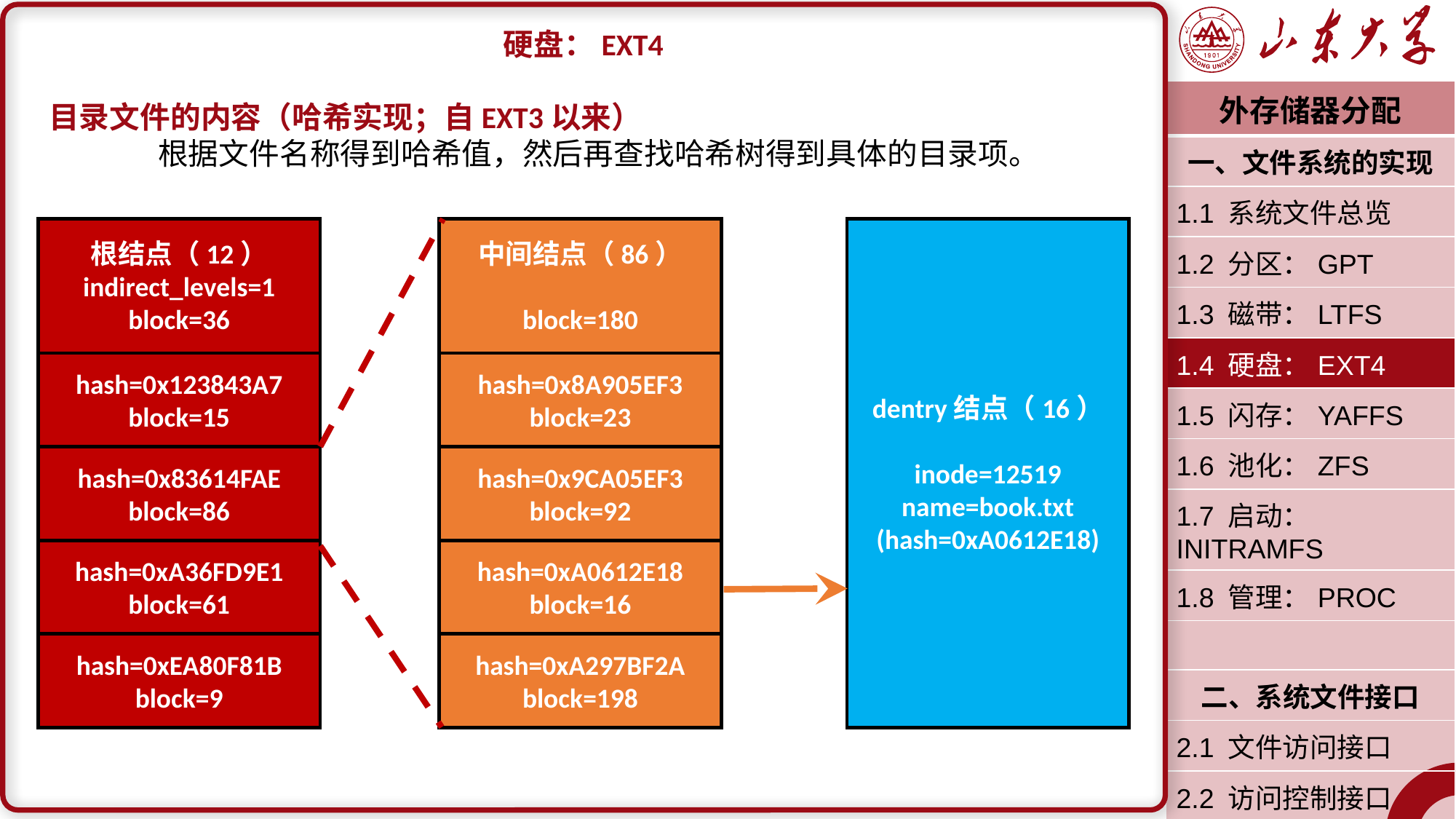

硬盘：EXT4

目录文件的内容（哈希实现；自EXT3以来）
	根据文件名称得到哈希值，然后再查找哈希树得到具体的目录项。
| 外存储器分配 |
| --- |
| 一、文件系统的实现 |
| 1.1 系统文件总览 |
| 1.2 分区：GPT |
| 1.3 磁带：LTFS |
| 1.4 硬盘：EXT4 |
| 1.5 闪存：YAFFS |
| 1.6 池化：ZFS |
| 1.7 启动：INITRAMFS |
| 1.8 管理：PROC |
|  |
| 二、系统文件接口 |
| 2.1 文件访问接口 |
| 2.2 访问控制接口 |
| 潘润宇 2023.04 |
根结点（12）
indirect_levels=1
block=36
中间结点（86）

block=180
dentry结点（16）

inode=12519
name=book.txt
(hash=0xA0612E18)
hash=0x123843A7
block=15
hash=0x8A905EF3
block=23
hash=0x83614FAE
block=86
hash=0x9CA05EF3
block=92
hash=0xA36FD9E1
block=61
hash=0xA0612E18
block=16
hash=0xEA80F81B
block=9
hash=0xA297BF2A
block=198